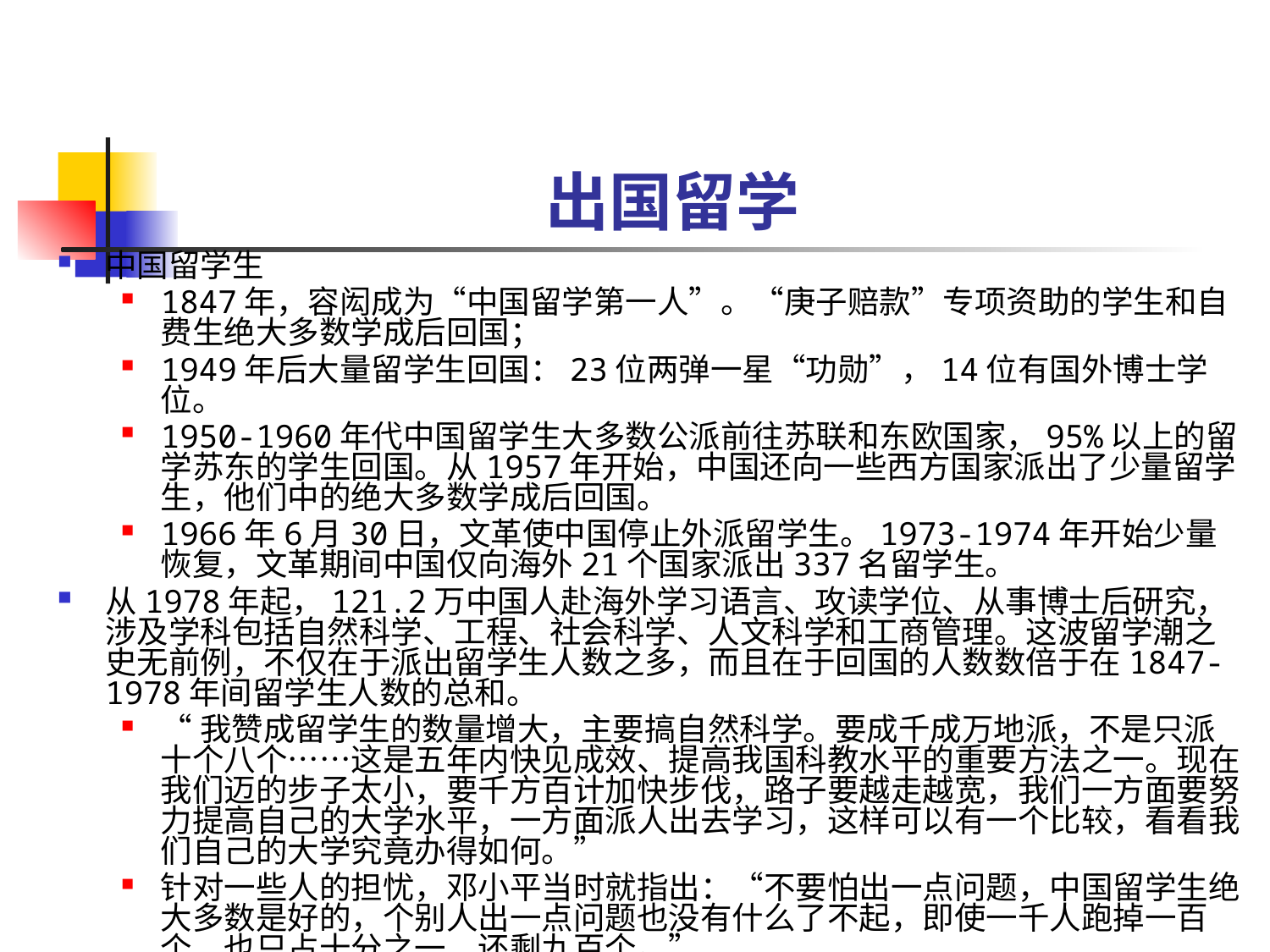

# 出国留学
中国留学生
1847年，容闳成为“中国留学第一人”。“庚子赔款”专项资助的学生和自费生绝大多数学成后回国；
1949年后大量留学生回国：23位两弹一星“功勋”，14位有国外博士学位。
1950-1960年代中国留学生大多数公派前往苏联和东欧国家，95%以上的留学苏东的学生回国。从1957年开始，中国还向一些西方国家派出了少量留学生，他们中的绝大多数学成后回国。
1966年6月30日，文革使中国停止外派留学生。1973-1974年开始少量恢复，文革期间中国仅向海外21个国家派出337名留学生。
从1978年起，121.2万中国人赴海外学习语言、攻读学位、从事博士后研究，涉及学科包括自然科学、工程、社会科学、人文科学和工商管理。这波留学潮之史无前例，不仅在于派出留学生人数之多，而且在于回国的人数数倍于在1847-1978年间留学生人数的总和。
“我赞成留学生的数量增大，主要搞自然科学。要成千成万地派，不是只派十个八个……这是五年内快见成效、提高我国科教水平的重要方法之一。现在我们迈的步子太小，要千方百计加快步伐，路子要越走越宽，我们一方面要努力提高自己的大学水平，一方面派人出去学习，这样可以有一个比较，看看我们自己的大学究竟办得如何。”
针对一些人的担忧，邓小平当时就指出：“不要怕出一点问题，中国留学生绝大多数是好的，个别人出一点问题也没有什么了不起，即使一千人跑掉一百个，也只占十分之一，还剩九百个。”